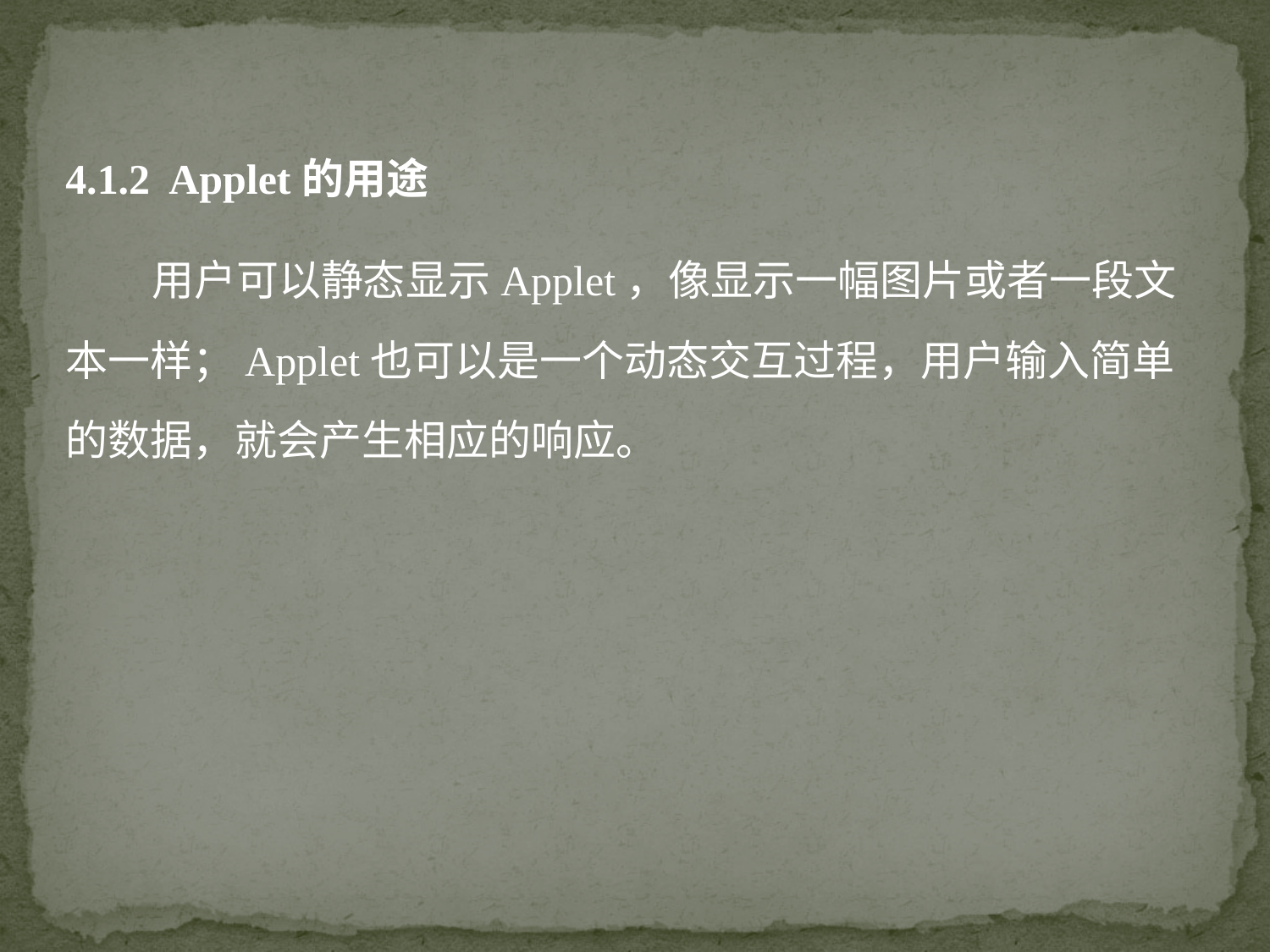

4.1.2  Applet的用途
        用户可以静态显示Applet，像显示一幅图片或者一段文本一样；Applet也可以是一个动态交互过程，用户输入简单的数据，就会产生相应的响应。